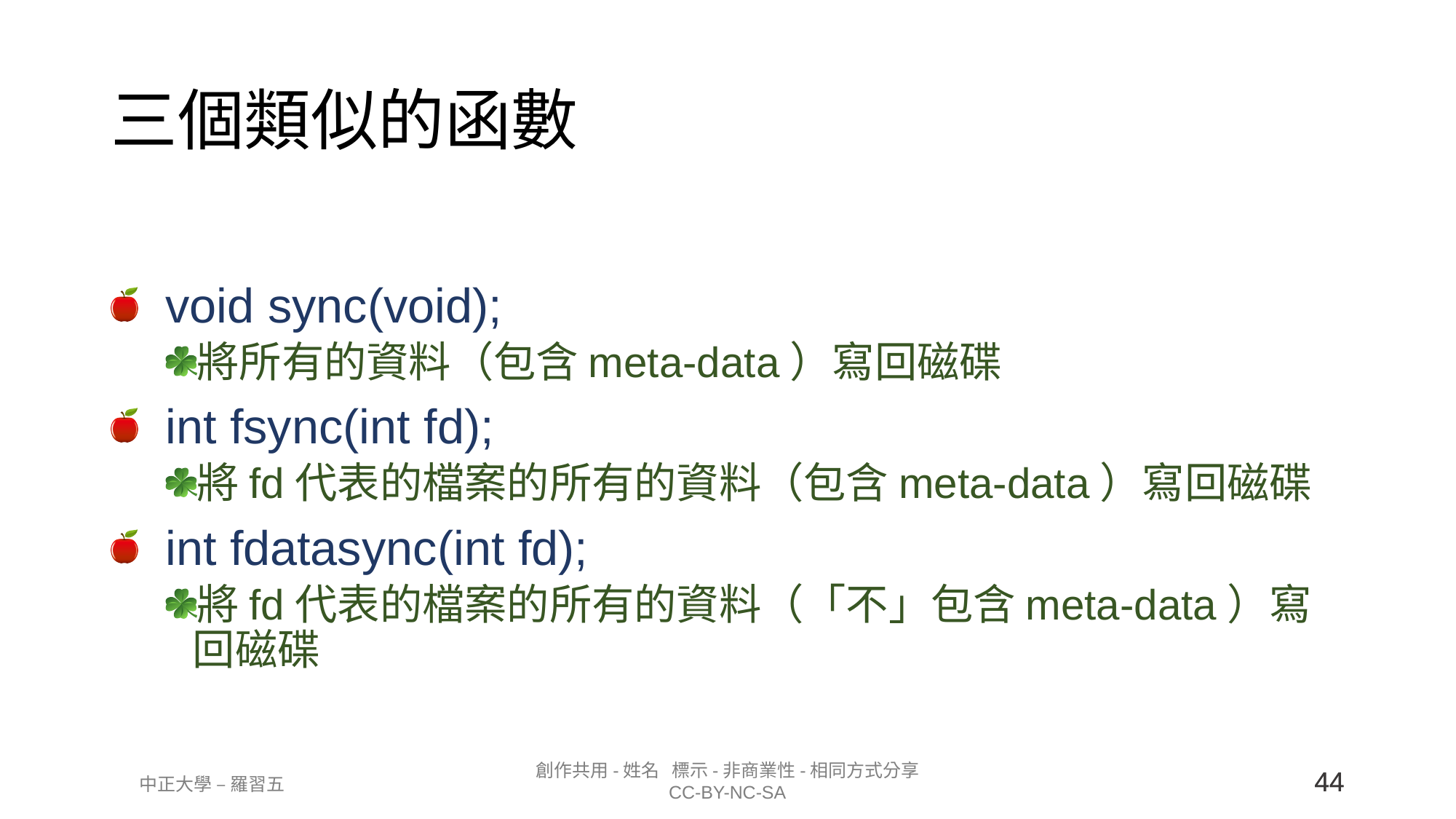

# 三個類似的函數
void sync(void);
將所有的資料（包含meta-data）寫回磁碟
int fsync(int fd);
將fd代表的檔案的所有的資料（包含meta-data）寫回磁碟
int fdatasync(int fd);
將fd代表的檔案的所有的資料（「不」包含meta-data）寫回磁碟